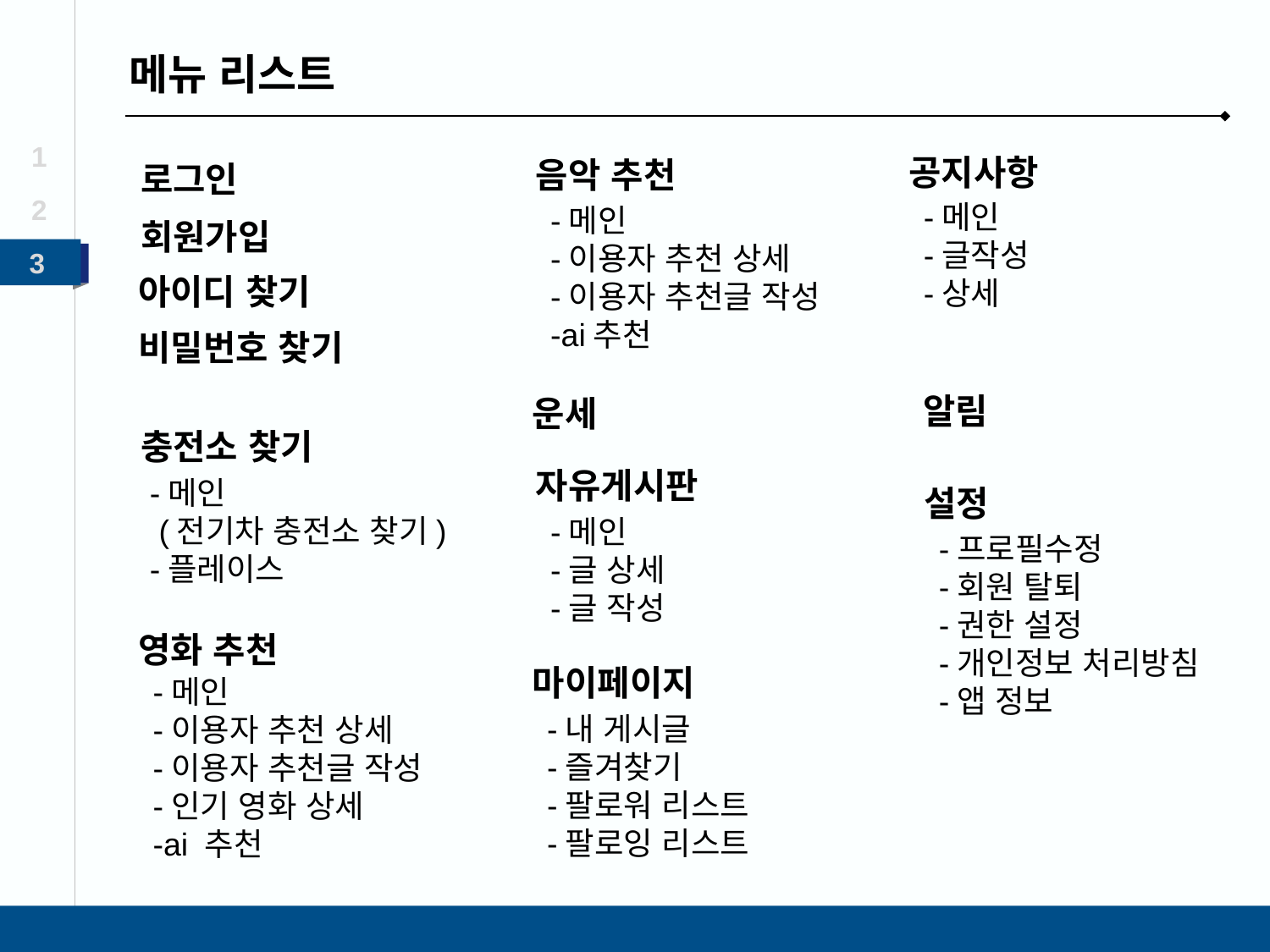

메뉴 리스트
1
공지사항
음악 추천
로그인

2
-메인
-글작성
-상세
-메인
-이용자 추천 상세
-이용자 추천글 작성
-ai추천
회원가입
3

아이디 찾기
비밀번호 찾기
알림
운세
충전소 찾기
자유게시판
-메인
 (전기차 충전소 찾기)
-플레이스
설정
-메인
-글 상세
-글 작성
-프로필수정
-회원 탈퇴
-권한 설정
-개인정보 처리방침
-앱 정보
영화 추천
마이페이지
-메인
-이용자 추천 상세
-이용자 추천글 작성
-인기 영화 상세
-ai 추천
-내 게시글
-즐겨찾기
-팔로워 리스트
-팔로잉 리스트